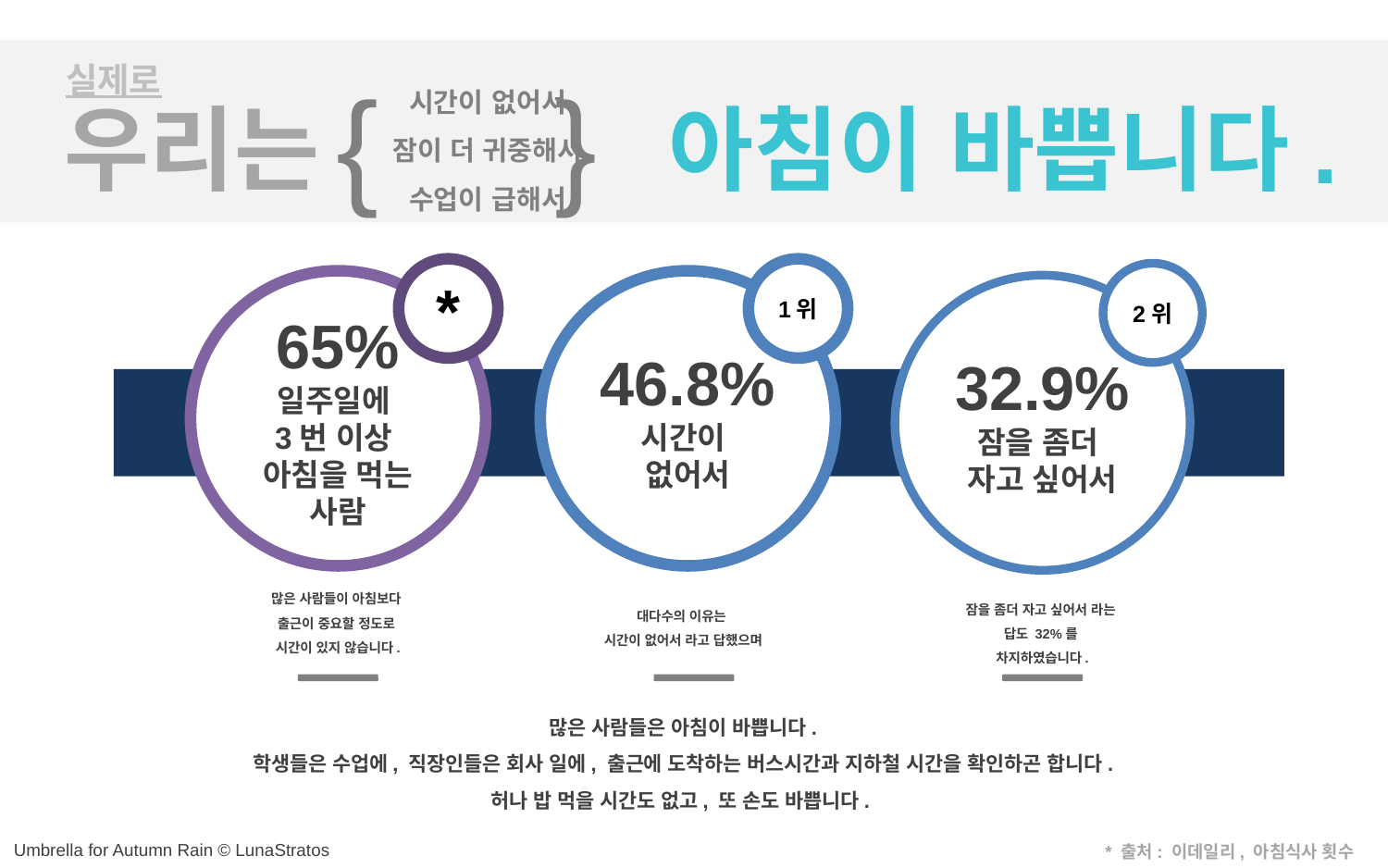

실제로
{     }
시간이 없어서
잠이 더 귀중해서
수업이 급해서
우리는
아침이 바쁩니다.
*
65%
일주일에
3번 이상
아침을 먹는 사람
1위
46.8%
시간이
없어서
2위
32.9%
잠을 좀더
자고 싶어서
잠을 좀더 자고 싶어서 라는
답도 32%를
차지하였습니다.
대다수의 이유는
시간이 없어서 라고 답했으며

많은 사람들이 아침보다
출근이 중요할 정도로
시간이 있지 않습니다.

많은 사람들은 아침이 바쁩니다.
학생들은 수업에, 직장인들은 회사 일에, 출근에 도착하는 버스시간과 지하철 시간을 확인하곤 합니다.
허나 밥 먹을 시간도 없고, 또 손도 바쁩니다.
Umbrella for Autumn Rain © LunaStratos
* 출처: 이데일리, 아침식사 횟수